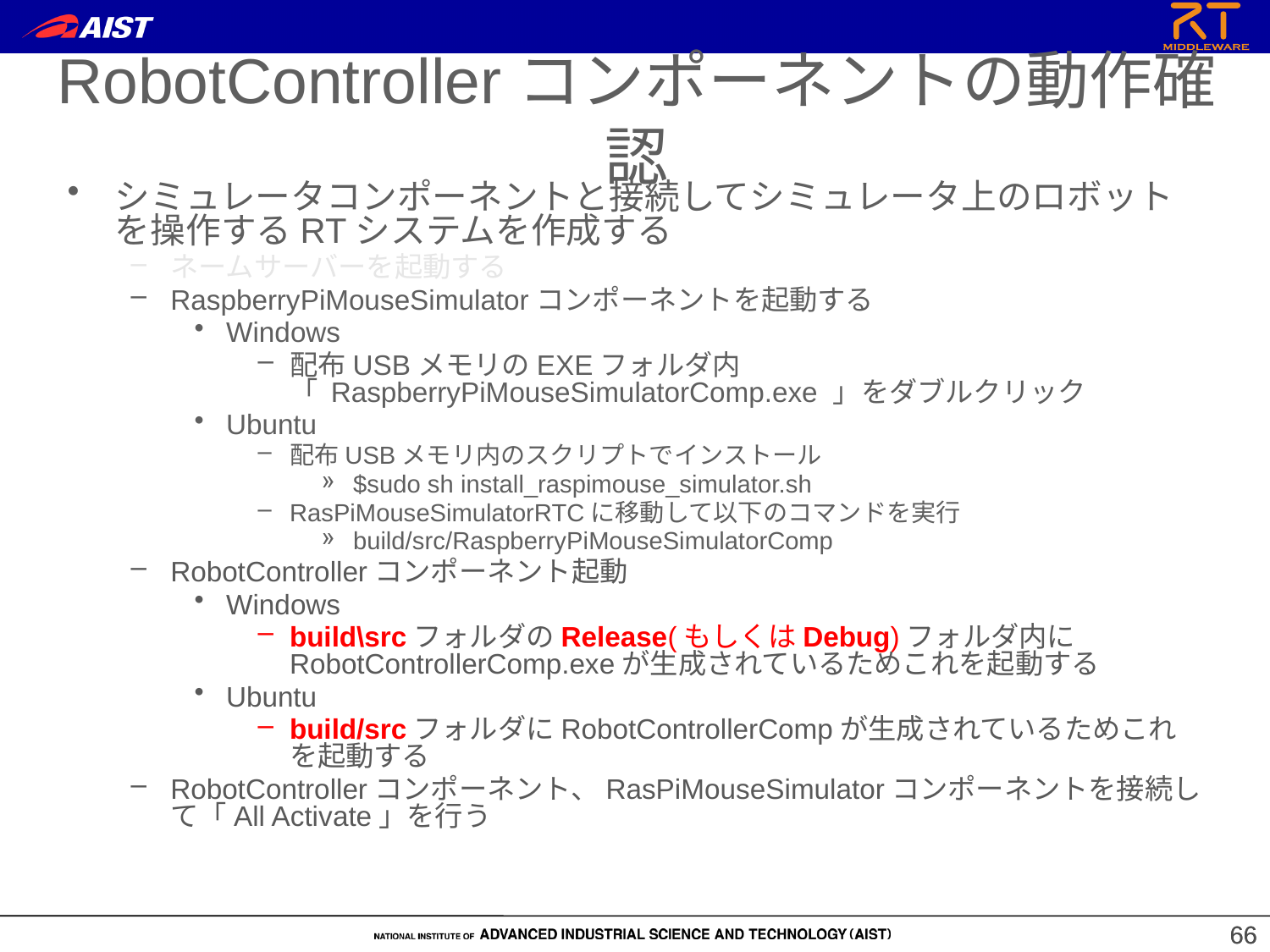

RobotControllerコンポーネントの動作確認
シミュレータコンポーネントと接続してシミュレータ上のロボットを操作するRTシステムを作成する
ネームサーバーを起動する
RaspberryPiMouseSimulatorコンポーネントを起動する
Windows
配布USBメモリのEXEフォルダ内「 RaspberryPiMouseSimulatorComp.exe 」をダブルクリック
Ubuntu
配布USBメモリ内のスクリプトでインストール
$sudo sh install_raspimouse_simulator.sh
RasPiMouseSimulatorRTCに移動して以下のコマンドを実行
build/src/RaspberryPiMouseSimulatorComp
RobotControllerコンポーネント起動
Windows
build\srcフォルダのRelease(もしくはDebug)フォルダ内にRobotControllerComp.exeが生成されているためこれを起動する
Ubuntu
build/srcフォルダにRobotControllerCompが生成されているためこれを起動する
RobotControllerコンポーネント、RasPiMouseSimulatorコンポーネントを接続して「All Activate」を行う
66
66